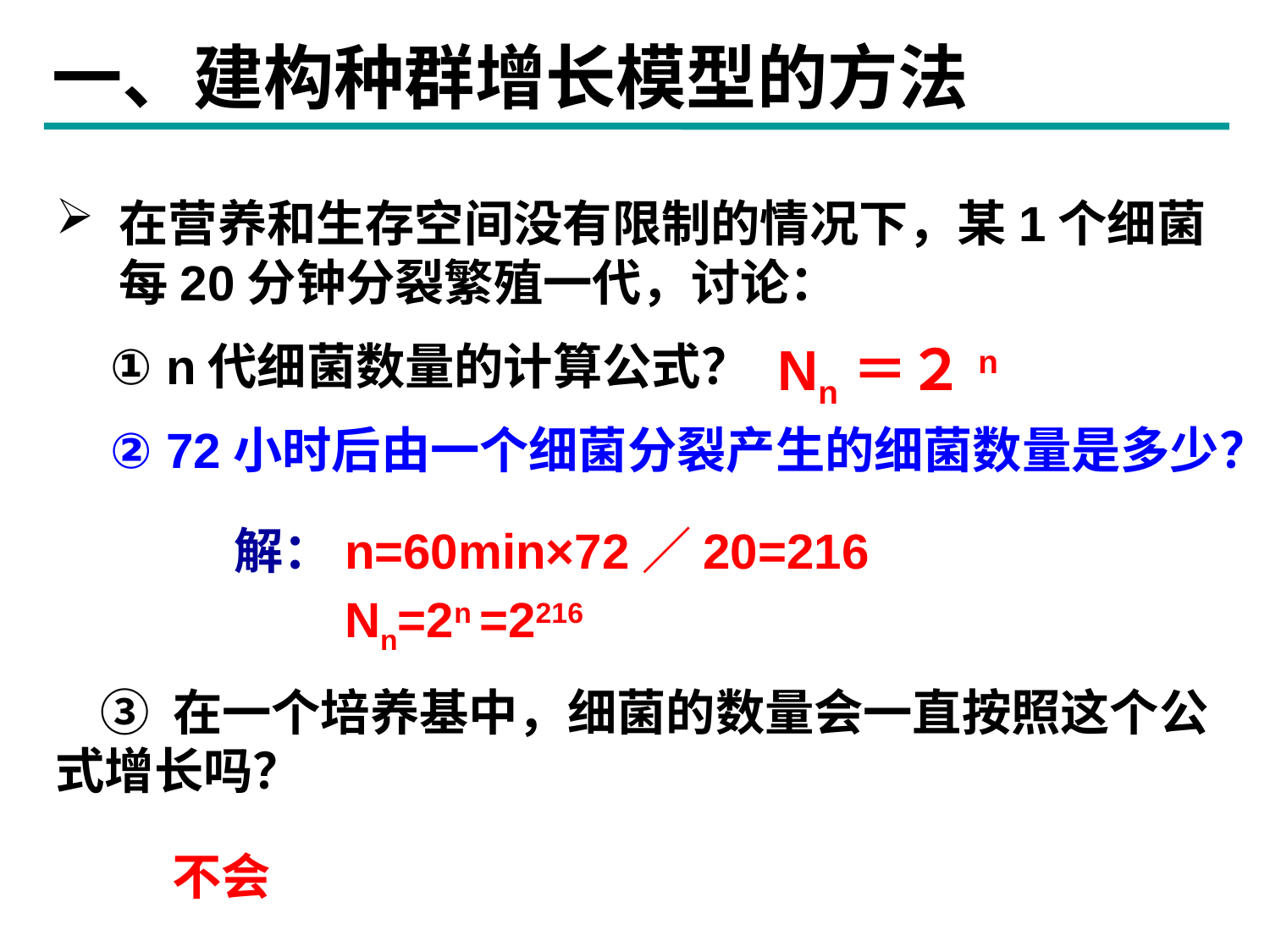

一、建构种群增长模型的方法
在营养和生存空间没有限制的情况下，某1个细菌每20分钟分裂繁殖一代，讨论：
    ① n代细菌数量的计算公式？
    ② 72小时后由一个细菌分裂产生的细菌数量是多少？

    ③ 在一个培养基中，细菌的数量会一直按照这个公式增长吗？
Nn＝２n
解：n=60min×72／20=216
　　Nn=2n =2216
不会